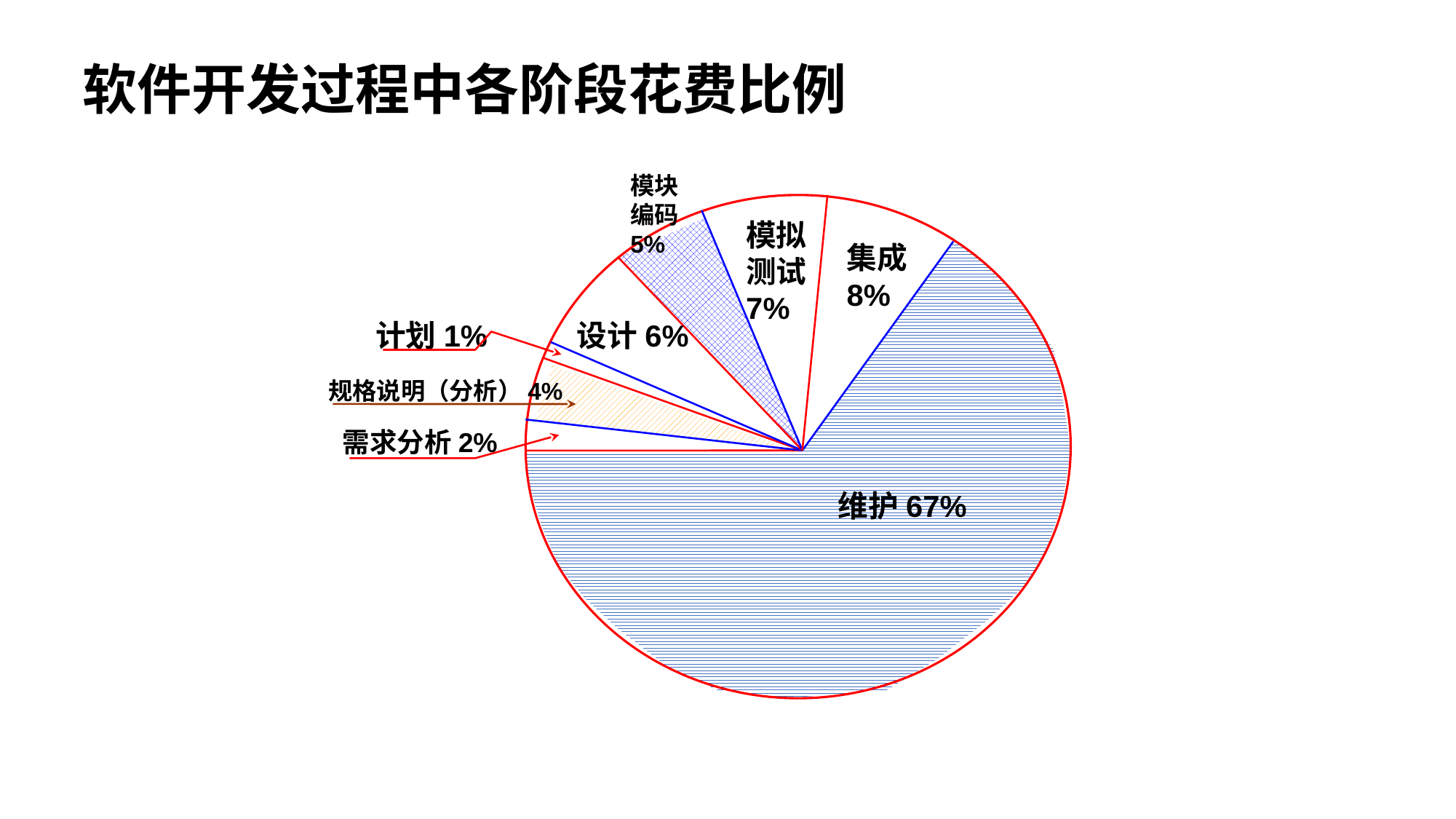

软件开发过程中各阶段花费比例
模块编码5%

模拟测试7%

集成8%

计划1%
设计6%

规格说明（分析）4%

需求分析2%

维护67%